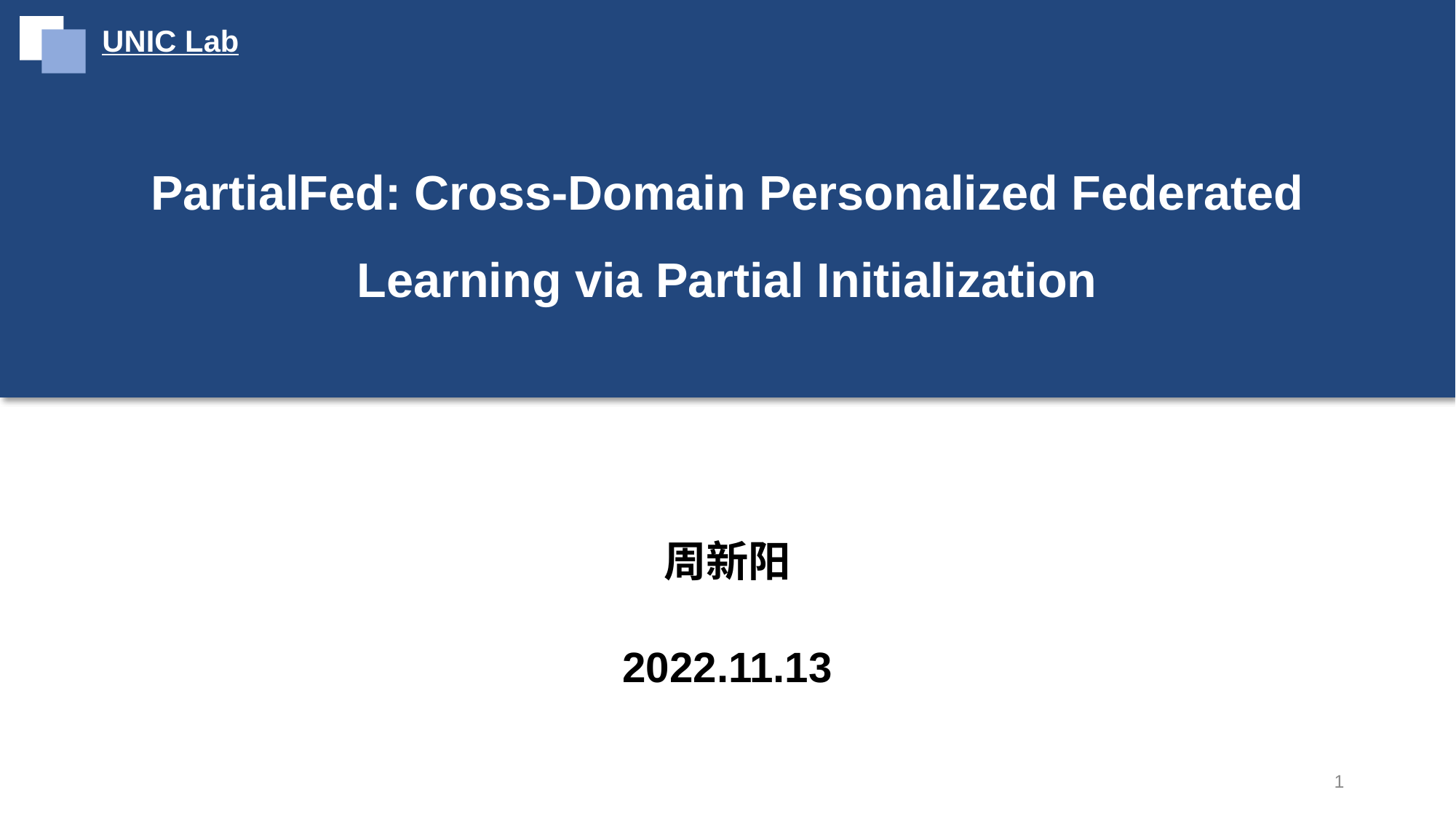

UNIC Lab

PartialFed: Cross-Domain Personalized Federated
Learning via Partial Initialization
周新阳

2022.11.13
1